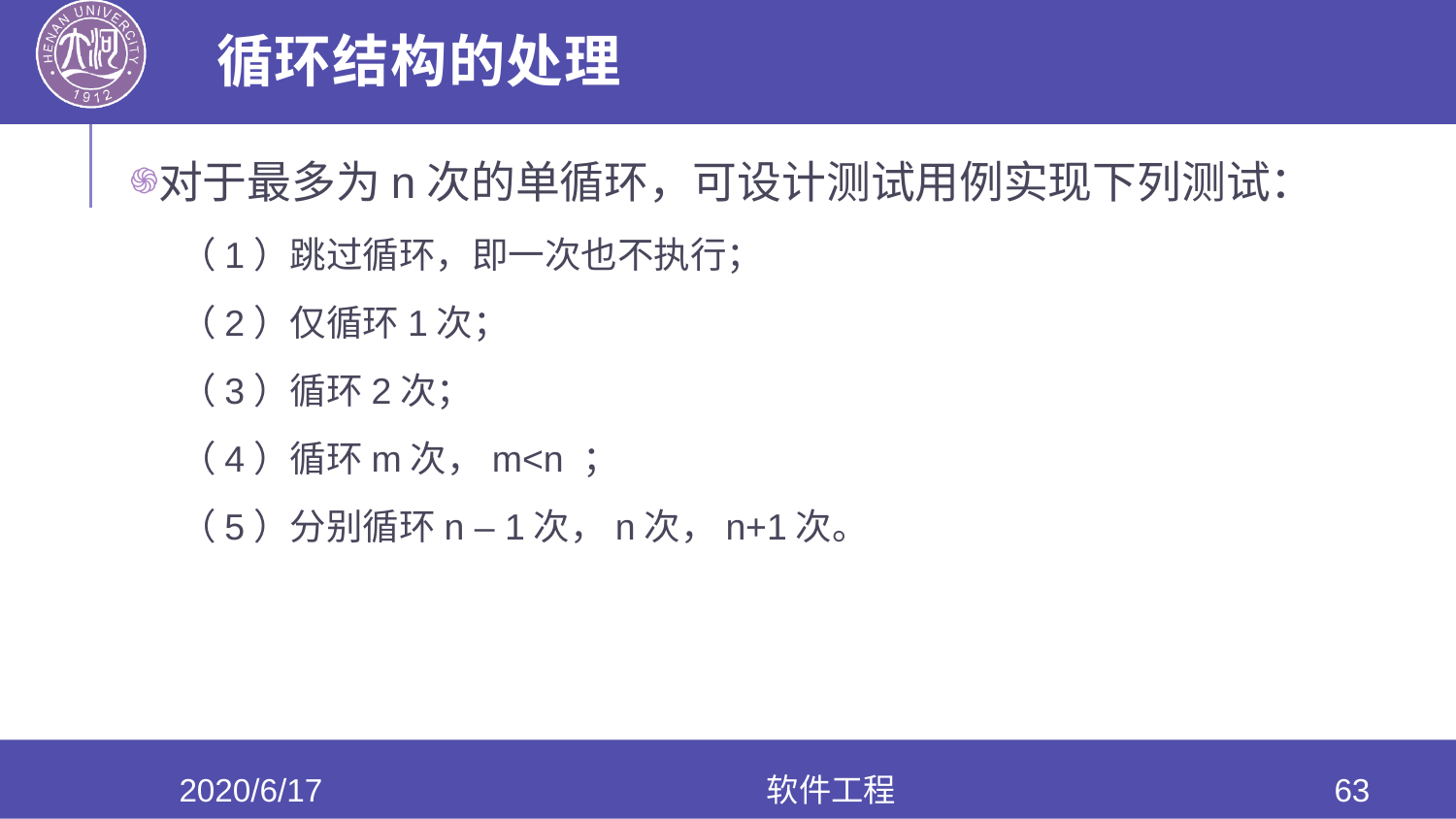

# 循环结构的处理
对于最多为n次的单循环，可设计测试用例实现下列测试：
     （1）跳过循环，即一次也不执行；
     （2）仅循环1次；
     （3）循环2次；
     （4）循环m次，m<n ；
     （5）分别循环n – 1次，n次，n+1次。

2020/6/17
软件工程
63